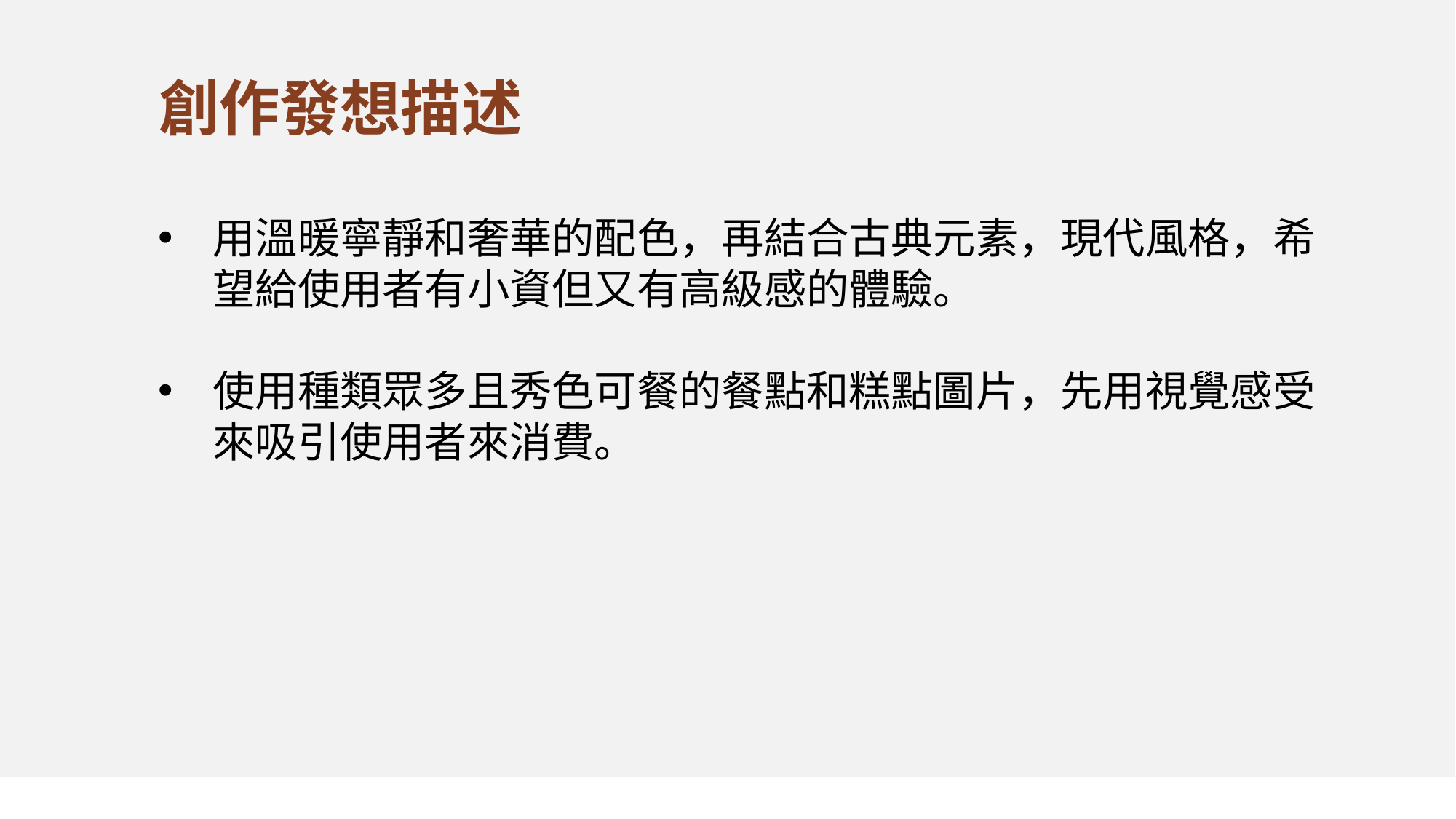

# 創作發想描述
用溫暖寧靜和奢華的配色，再結合古典元素，現代風格，希望給使用者有小資但又有高級感的體驗。

使用種類眾多且秀色可餐的餐點和糕點圖片，先用視覺感受來吸引使用者來消費。